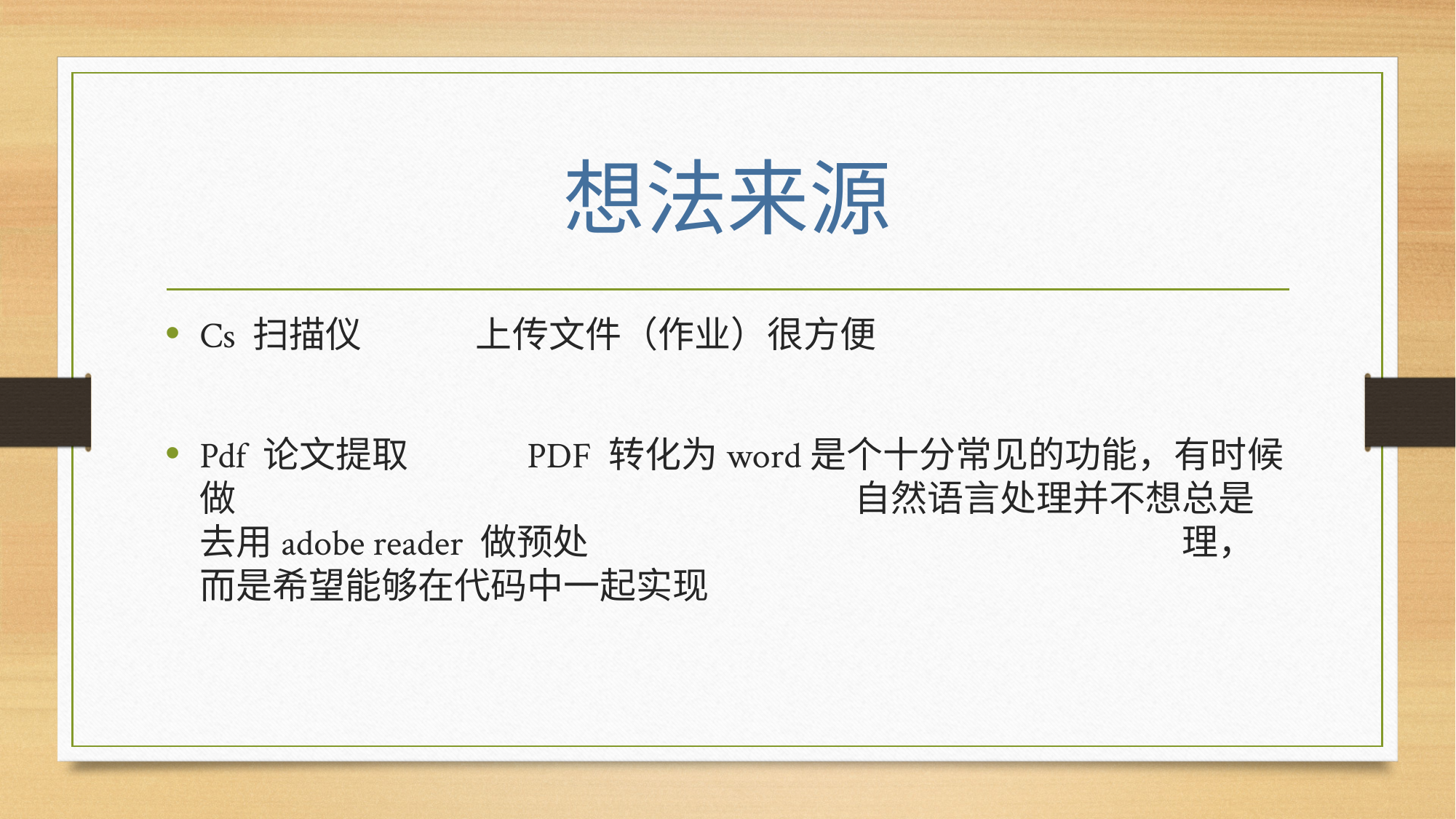

# 想法来源
Cs 扫描仪              上传文件（作业）很方便

Pdf 论文提取		PDF 转化为word是个十分常见的功能，有时候做						自然语言处理并不想总是去用adobe reader 做预处						理，而是希望能够在代码中一起实现